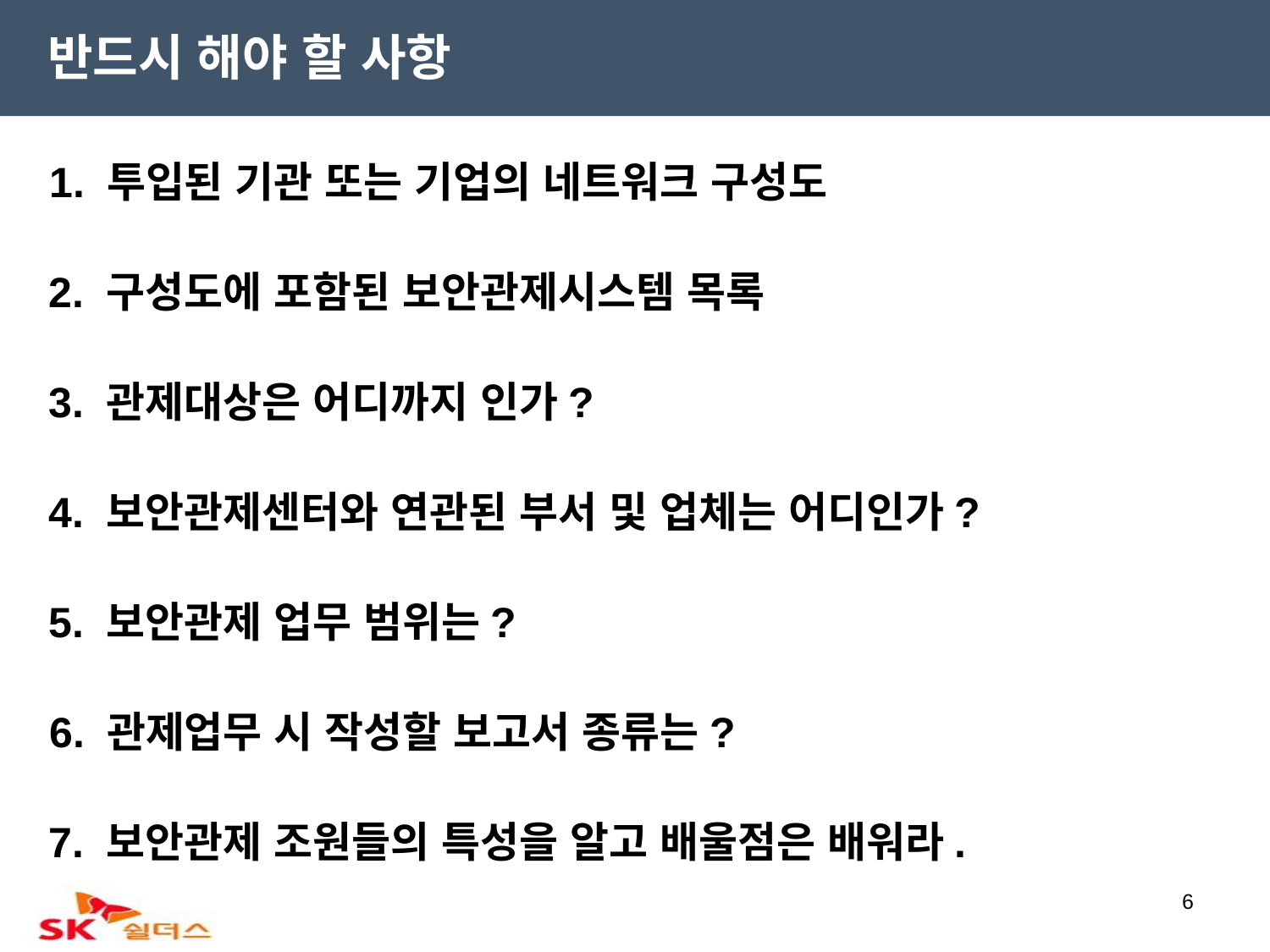

반드시 해야 할 사항
1. 투입된 기관 또는 기업의 네트워크 구성도
2. 구성도에 포함된 보안관제시스템 목록
3. 관제대상은 어디까지 인가?
4. 보안관제센터와 연관된 부서 및 업체는 어디인가?
5. 보안관제 업무 범위는?
6. 관제업무 시 작성할 보고서 종류는?
7. 보안관제 조원들의 특성을 알고 배울점은 배워라.
6